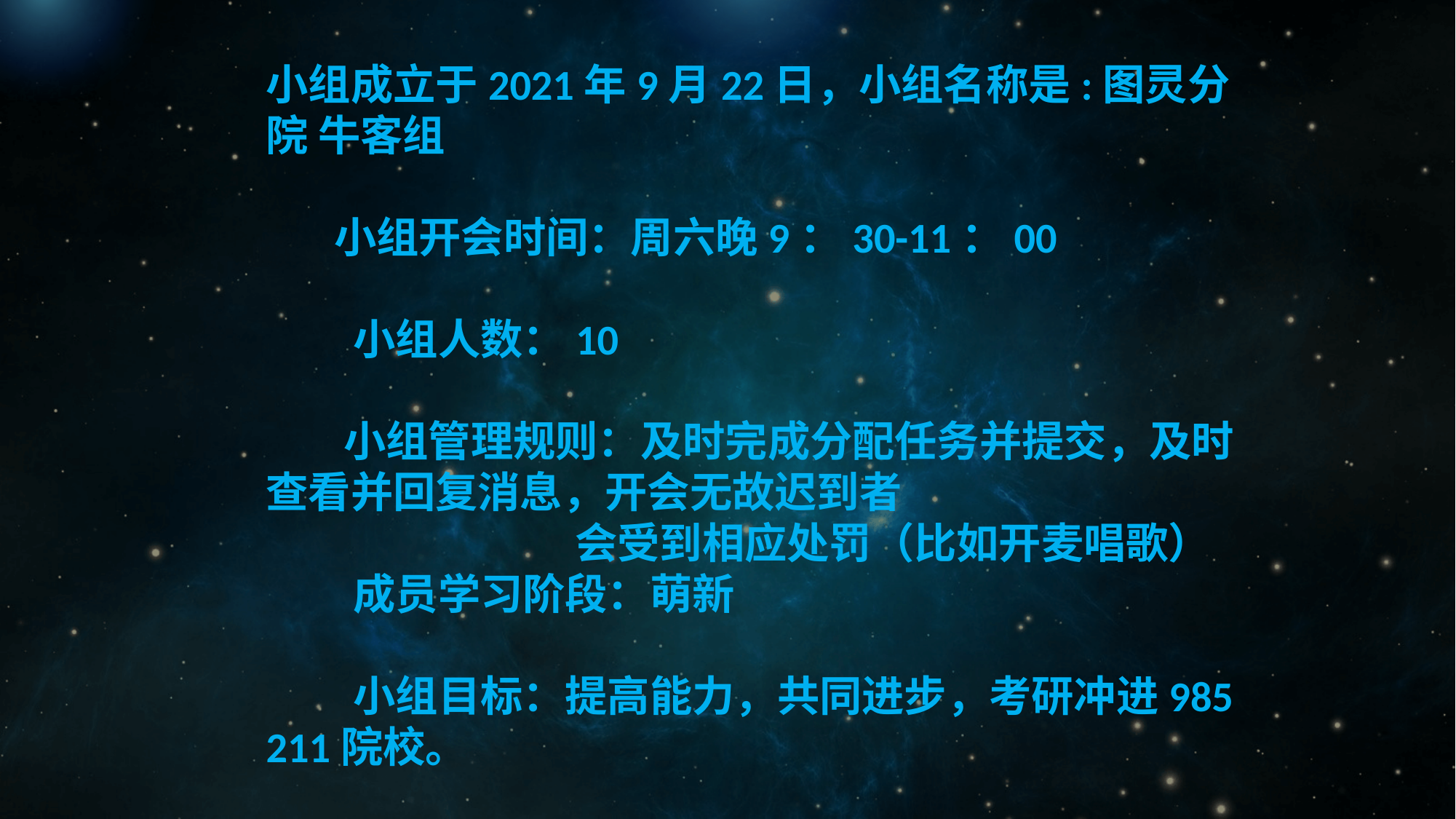

小组成立于2021年9月22日，小组名称是:图灵分院 牛客组

      小组开会时间：周六晚9：30-11：00

        小组人数：10

       小组管理规则：及时完成分配任务并提交，及时查看并回复消息，开会无故迟到者
                               会受到相应处罚（比如开麦唱歌）
        成员学习阶段：萌新

        小组目标：提高能力，共同进步，考研冲进985 211院校。